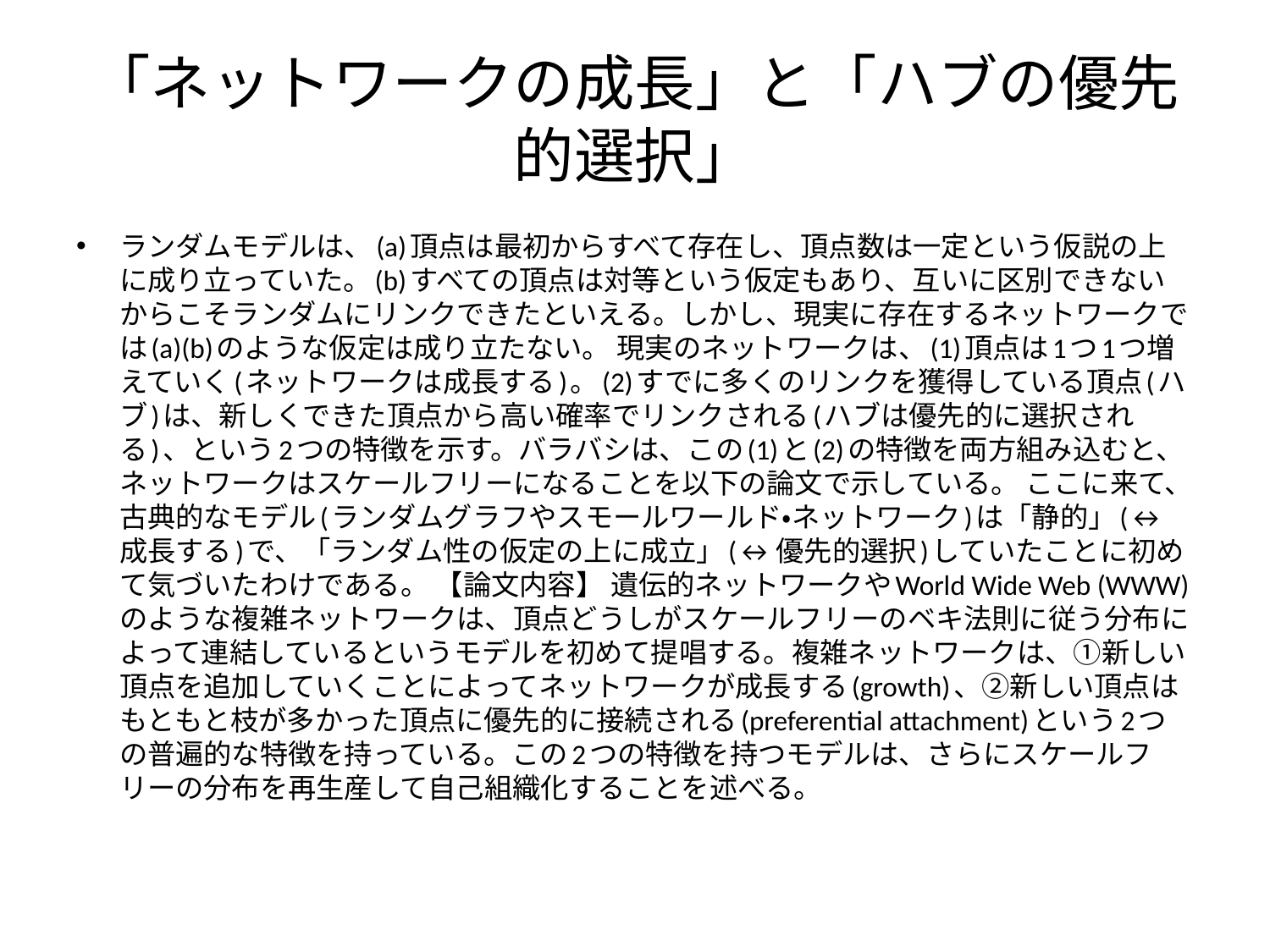

# 「ネットワークの成長」と「ハブの優先的選択」
ランダムモデルは、(a)頂点は最初からすべて存在し、頂点数は一定という仮説の上に成り立っていた。(b)すべての頂点は対等という仮定もあり、互いに区別できないからこそランダムにリンクできたといえる。しかし、現実に存在するネットワークでは(a)(b)のような仮定は成り立たない。 現実のネットワークは、(1)頂点は1つ1つ増えていく(ネットワークは成長する)。(2)すでに多くのリンクを獲得している頂点(ハブ)は、新しくできた頂点から高い確率でリンクされる(ハブは優先的に選択される)、という2つの特徴を示す。バラバシは、この(1)と(2)の特徴を両方組み込むと、ネットワークはスケールフリーになることを以下の論文で示している。 ここに来て、古典的なモデル(ランダムグラフやスモールワールド・ネットワーク)は「静的」(↔成長する)で、「ランダム性の仮定の上に成立」(↔優先的選択)していたことに初めて気づいたわけである。 【論文内容】 遺伝的ネットワークやWorld Wide Web (WWW)のような複雑ネットワークは、頂点どうしがスケールフリーのベキ法則に従う分布によって連結しているというモデルを初めて提唱する。複雑ネットワークは、①新しい頂点を追加していくことによってネットワークが成長する(growth)、②新しい頂点はもともと枝が多かった頂点に優先的に接続される(preferential attachment)という2つの普遍的な特徴を持っている。この2つの特徴を持つモデルは、さらにスケールフリーの分布を再生産して自己組織化することを述べる。